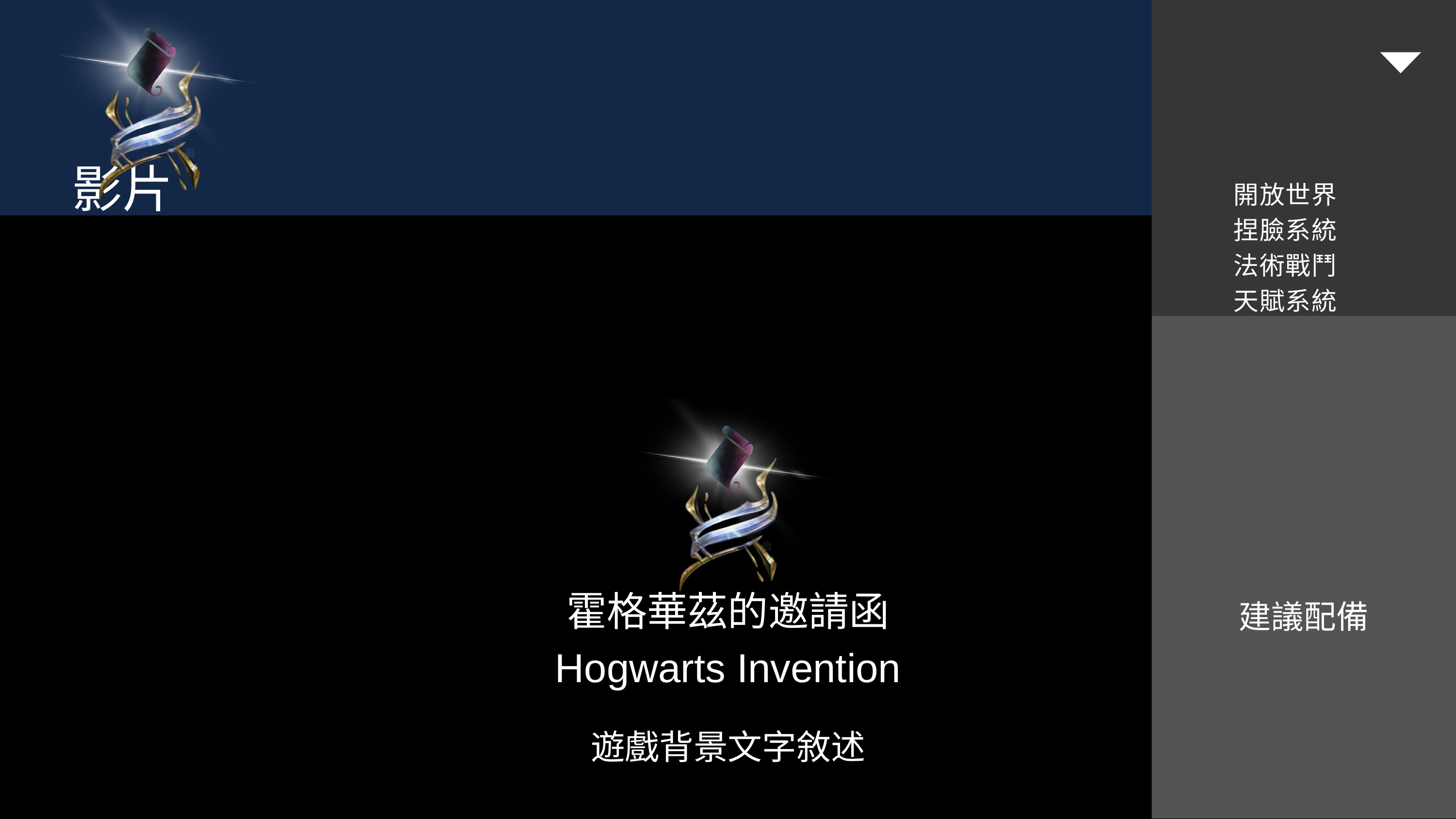

遊戲特色

遊戲特色

開放世界
捏臉系統
法術戰鬥
天賦系統

影片

媒體牆

建議配備

開發商簡介

霍格華茲的邀請函
Hogwarts Invention

購買連結

遊戲背景文字敘述